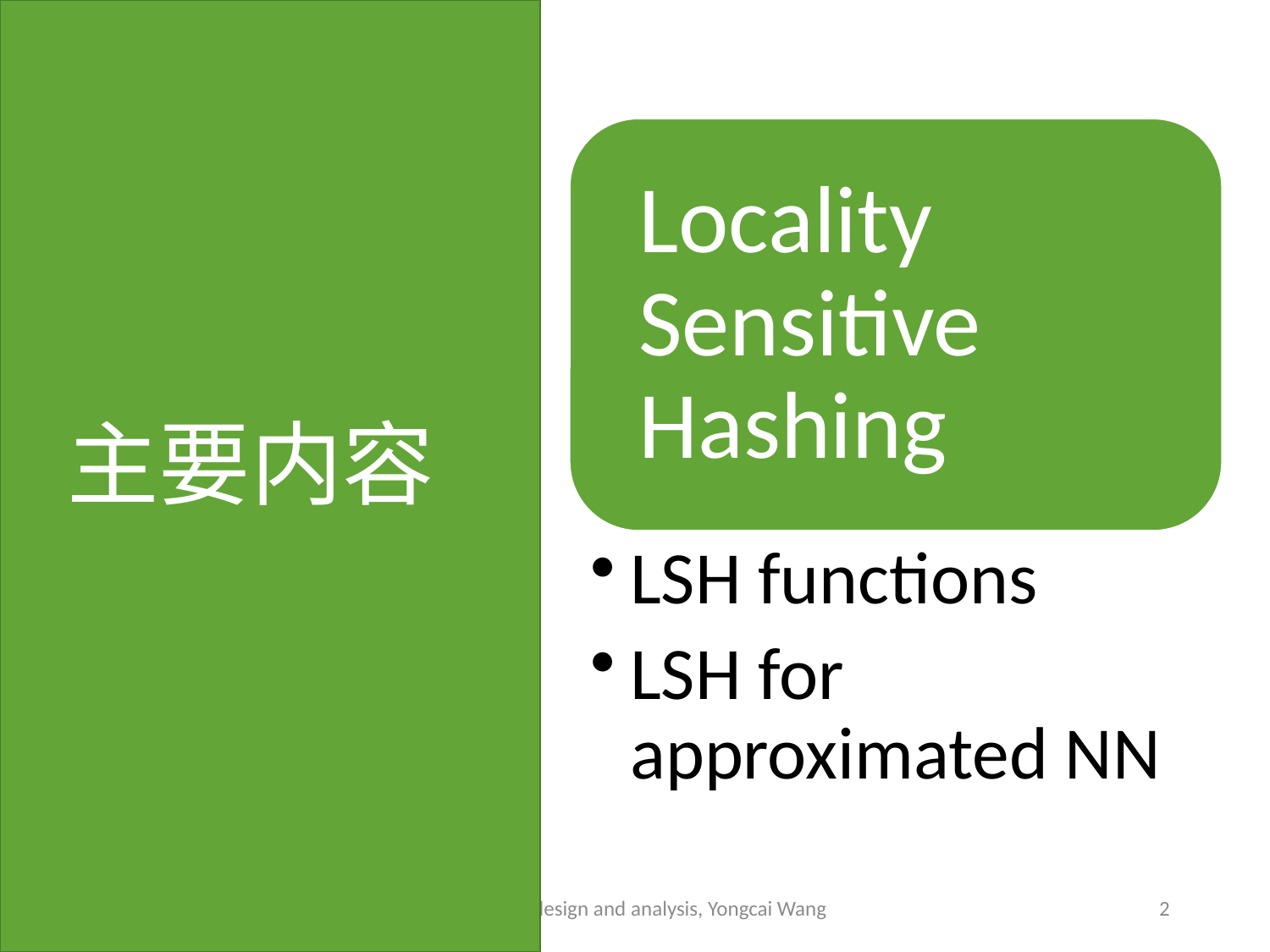

# 主要内容
Locality Sensitive Hashing
LSH functions
LSH for approximated NN
Algorithm design and analysis, Yongcai Wang
2